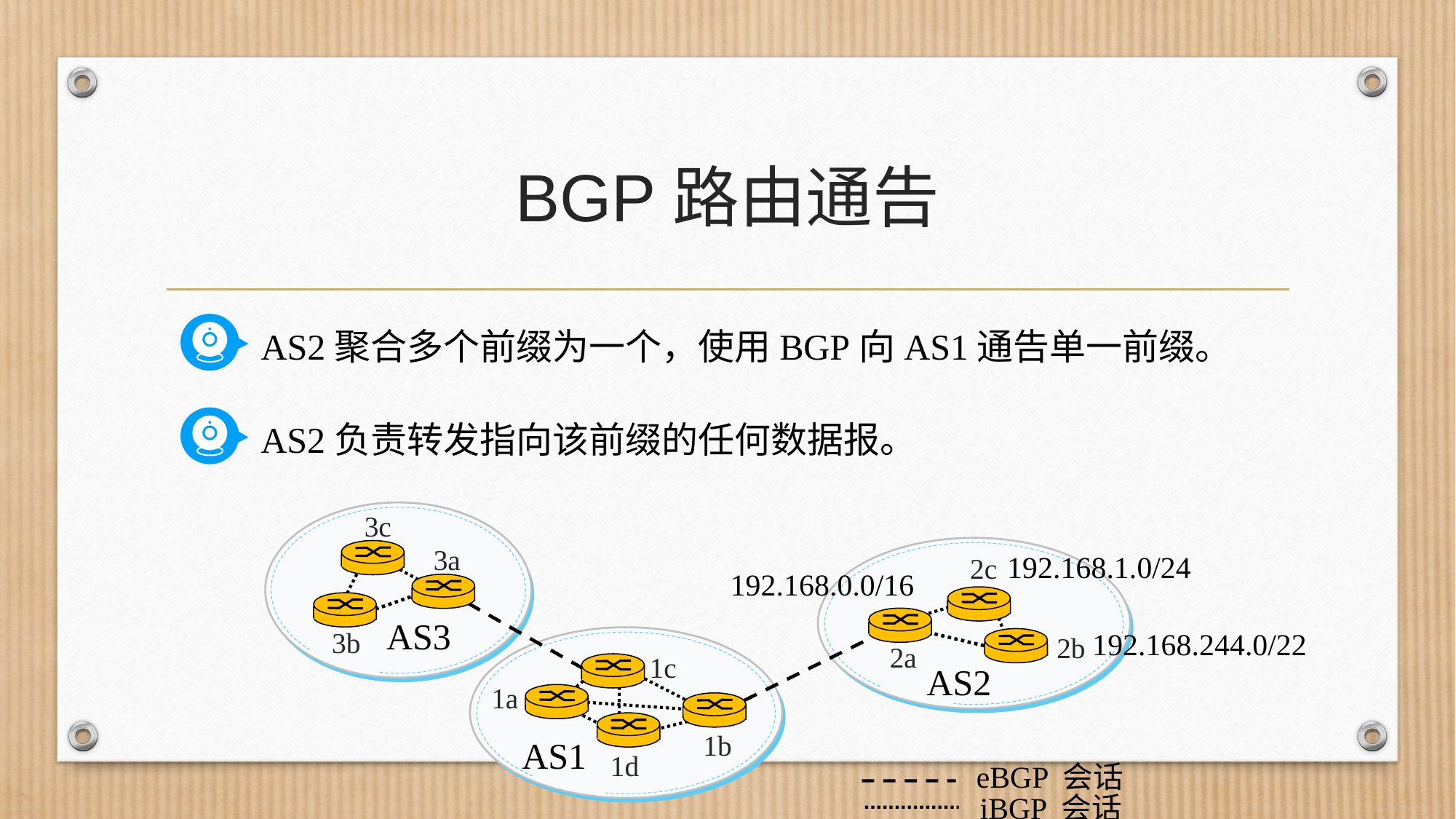

# BGP路由通告

AS2聚合多个前缀为一个，使用BGP向AS1通告单一前缀。

AS2负责转发指向该前缀的任何数据报。

3c
3a

192.168.1.0/24
2c
192.168.0.0/16

AS3

3b
192.168.244.0/22
2b

2a

1c

AS2
1a

1b
AS1
1d
eBGP 会话

iBGP 会话